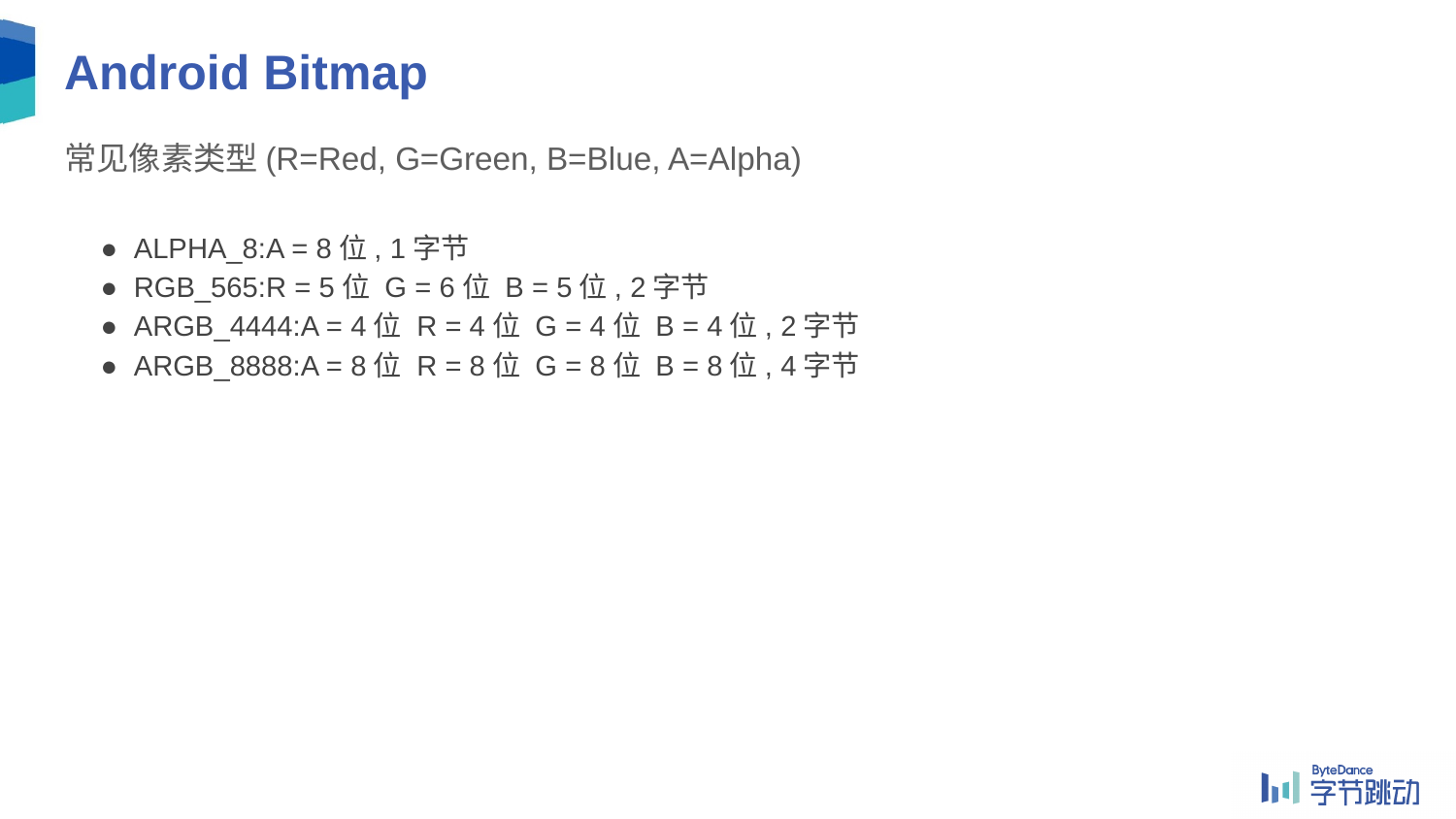

# Android Bitmap
常见像素类型(R=Red, G=Green, B=Blue, A=Alpha)
●  ALPHA_8:A = 8位, 1字节
●  RGB_565:R = 5位 G = 6位 B = 5位, 2字节
●  ARGB_4444:A = 4位 R = 4位 G = 4位 B = 4位, 2字节
●  ARGB_8888:A = 8位 R = 8位 G = 8位 B = 8位, 4字节